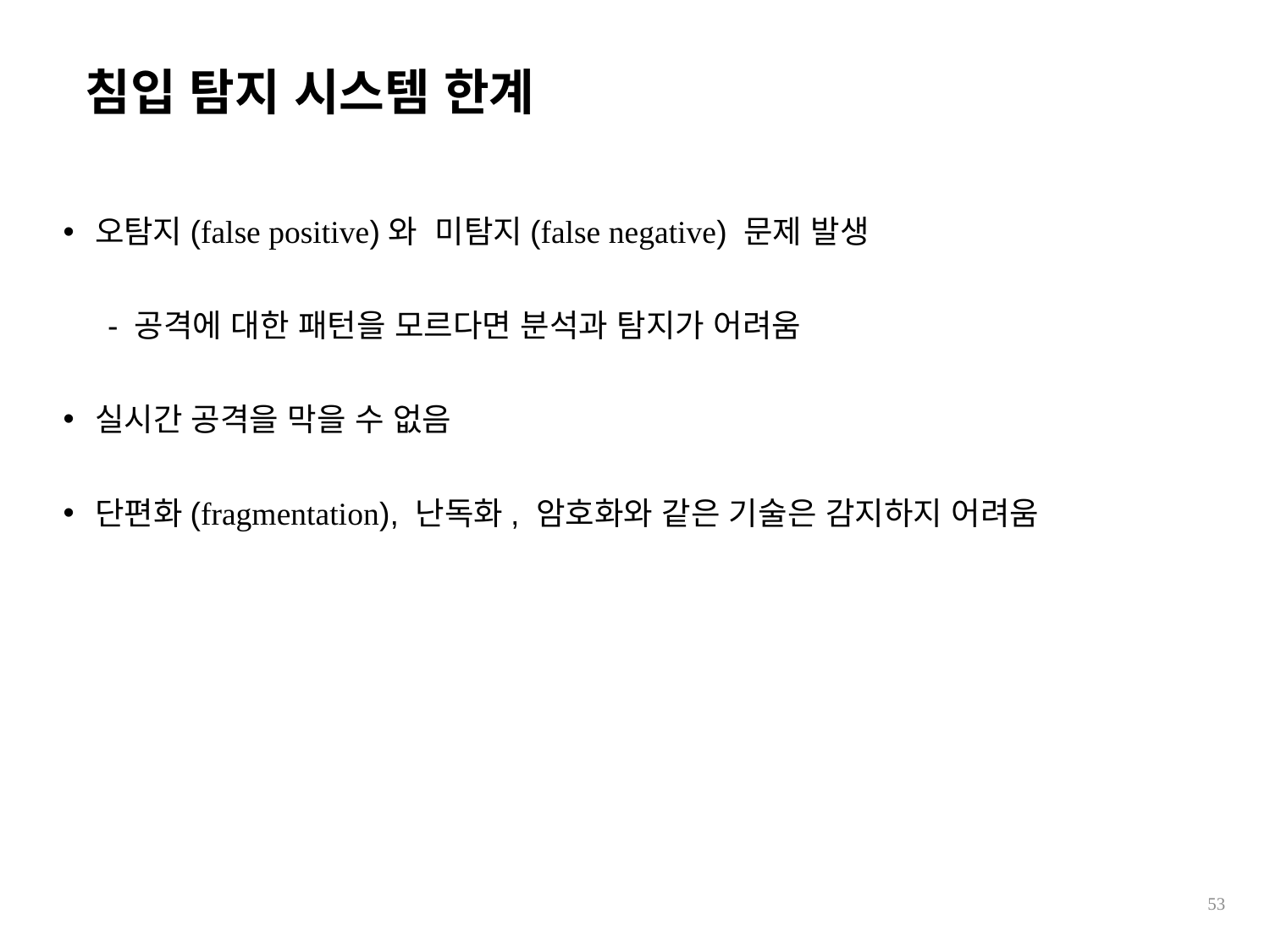

# 침입 탐지 시스템 한계
오탐지(false positive)와  미탐지(false negative) 문제 발생
     - 공격에 대한 패턴을 모르다면 분석과 탐지가 어려움
실시간 공격을 막을 수 없음
단편화(fragmentation), 난독화, 암호화와 같은 기술은 감지하지 어려움

53